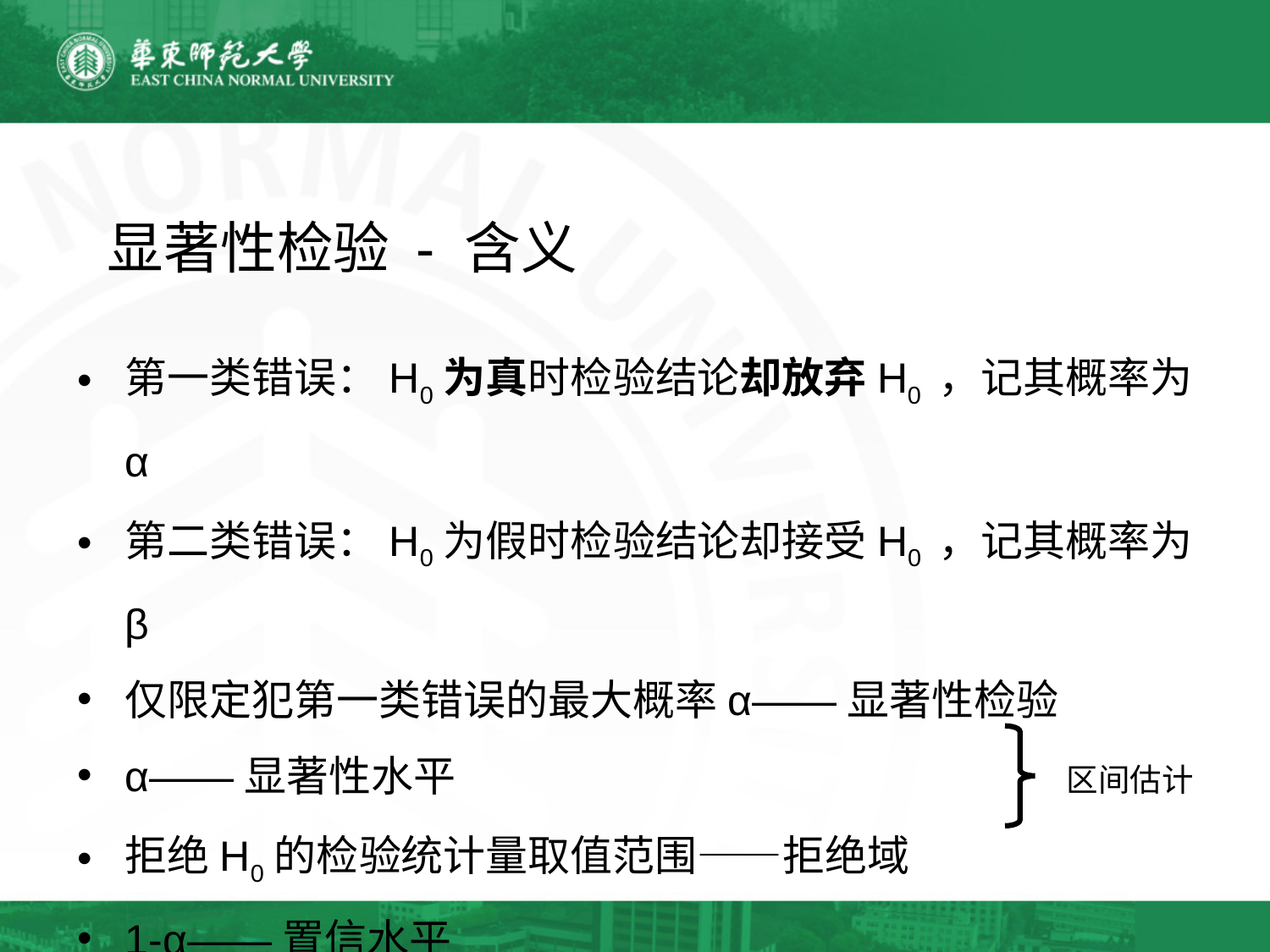

显著性检验 - 含义
第一类错误：H0为真时检验结论却放弃H0 ，记其概率为α
第二类错误：H0为假时检验结论却接受H0 ，记其概率为β
仅限定犯第一类错误的最大概率α——显著性检验
α——显著性水平
拒绝H0的检验统计量取值范围——拒绝域
1-α——置信水平
不拒绝H0的检验统计量取值范围——置信区间

区间估计